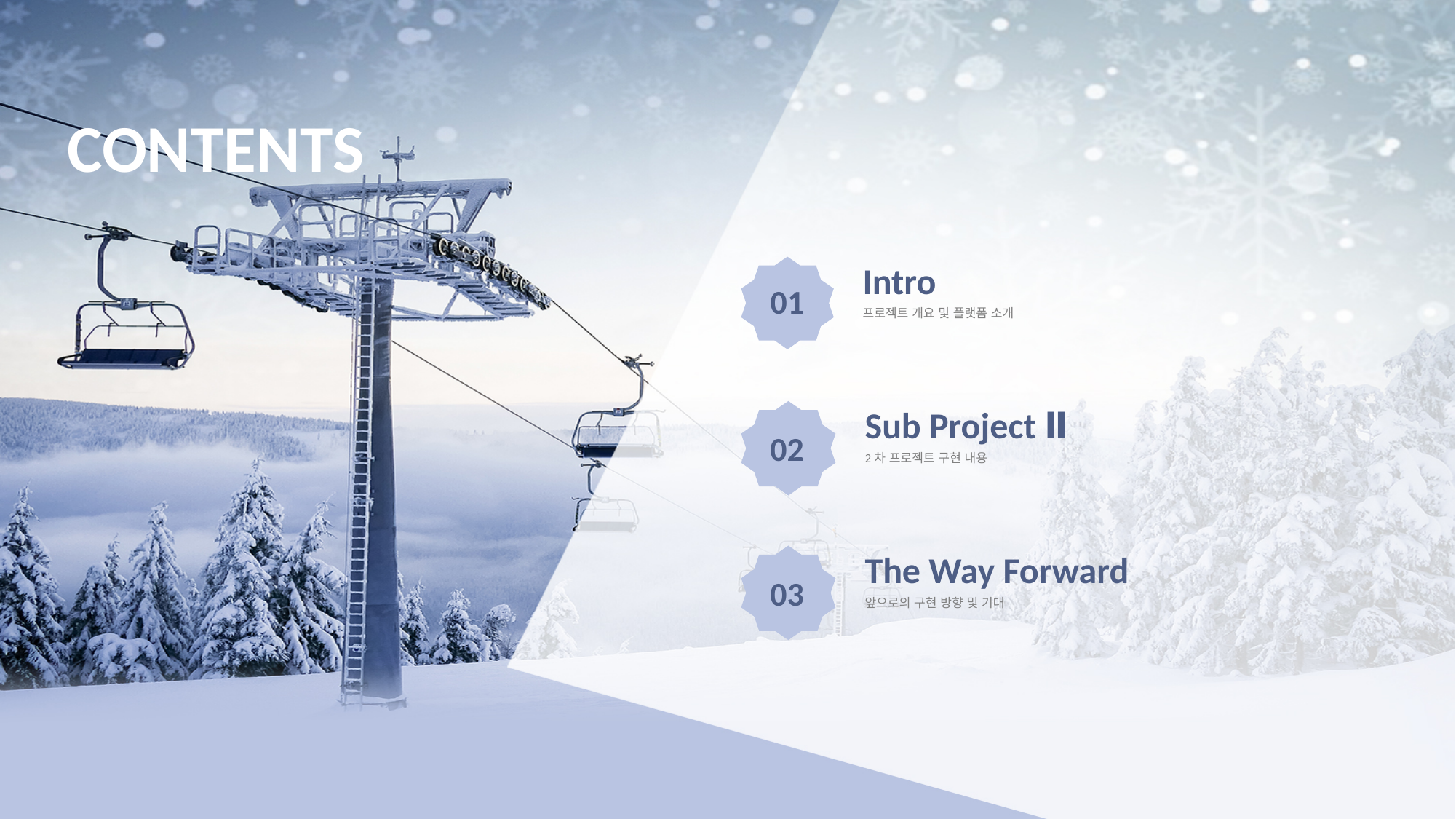

CONTENTS
Intro

01
프로젝트 개요 및 플랫폼 소개
Sub Project Ⅱ

02
2차 프로젝트 구현 내용
The Way Forward

03
앞으로의 구현 방향 및 기대